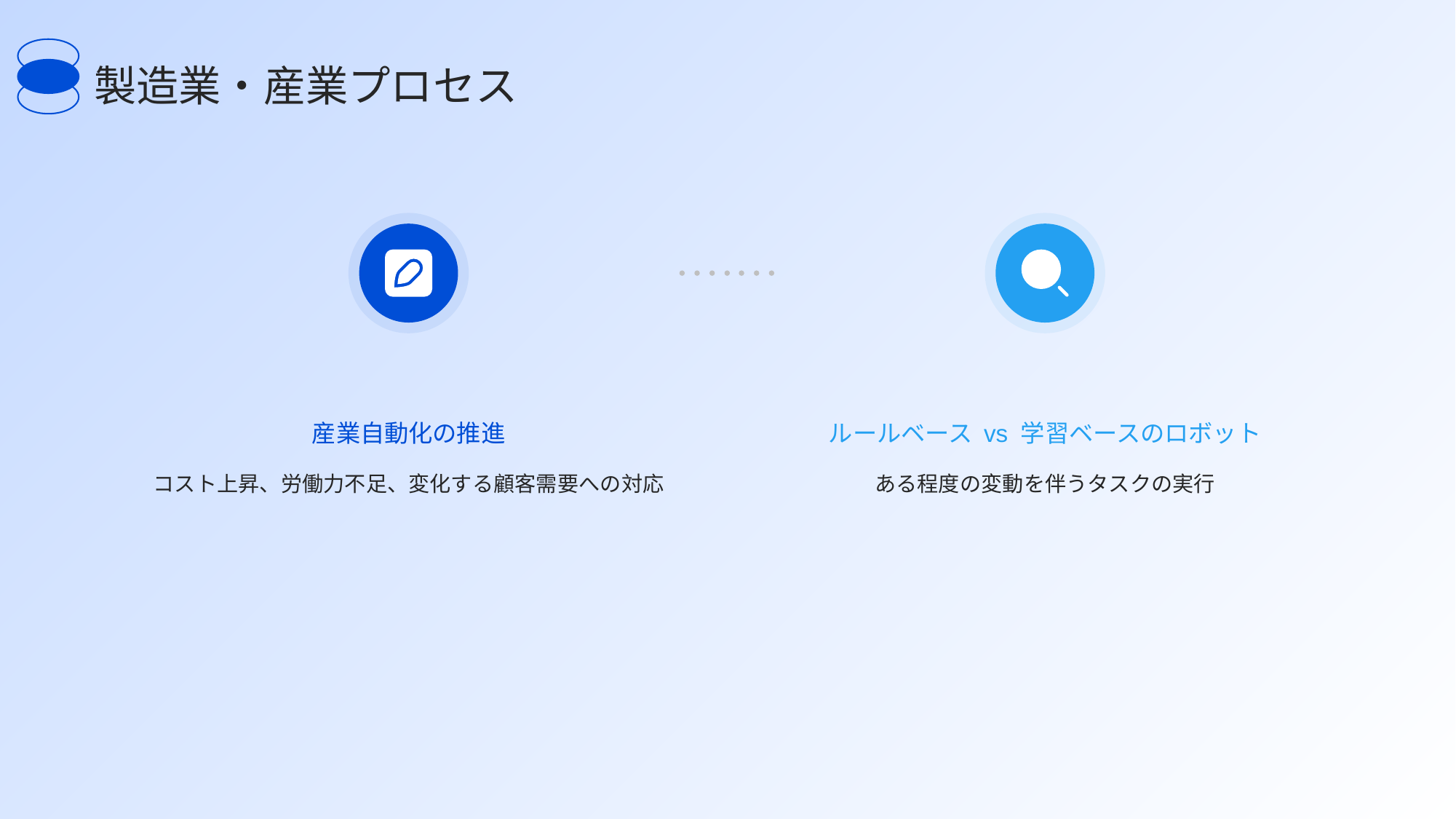

製造業・産業プロセス

産業自動化の推進
ルールベース vs 学習ベースのロボット
コスト上昇、労働力不足、変化する顧客需要への対応
ある程度の変動を伴うタスクの実行